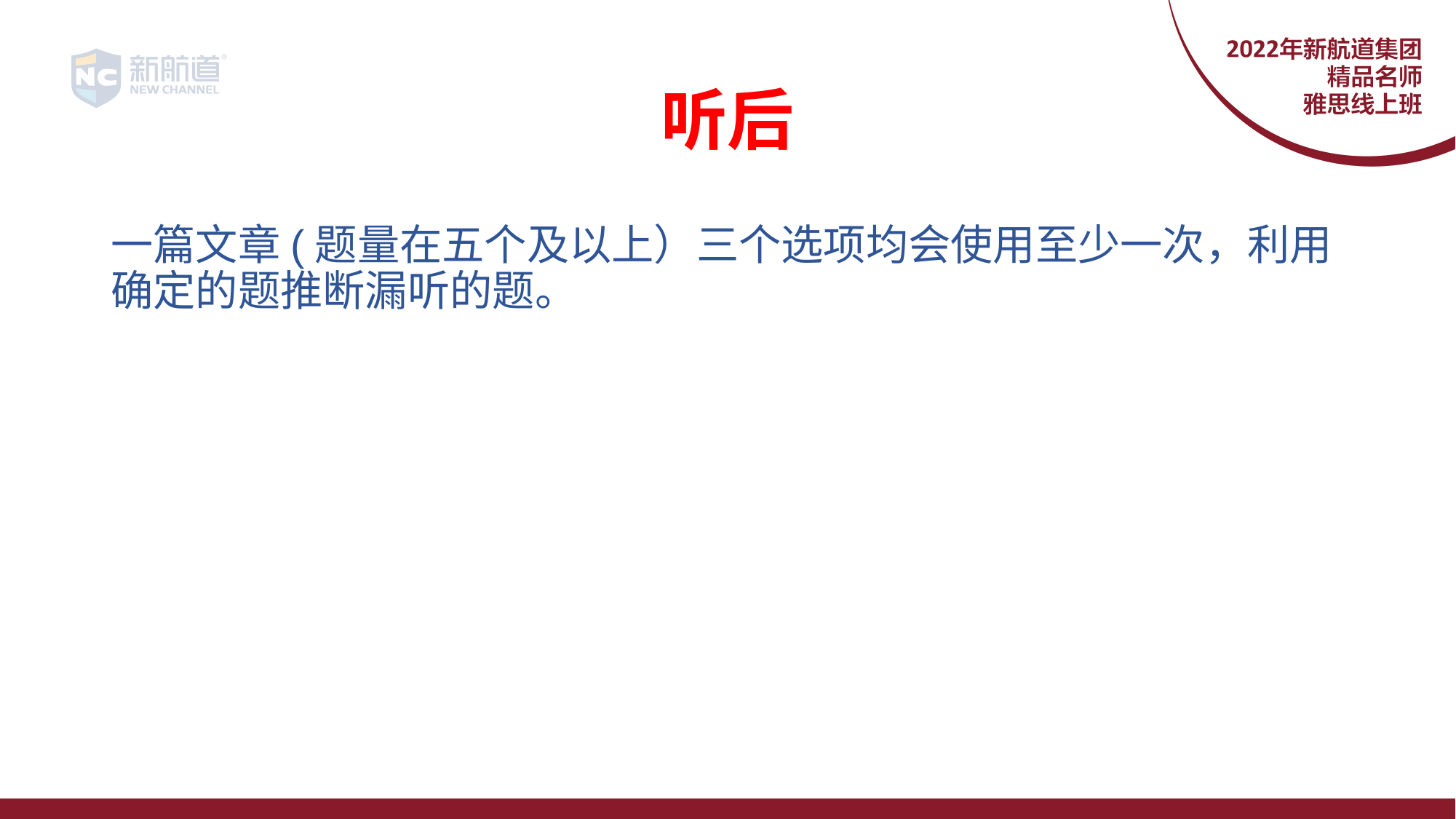

# 听后
一篇文章(题量在五个及以上）三个选项均会使用至少一次，利用确定的题推断漏听的题。